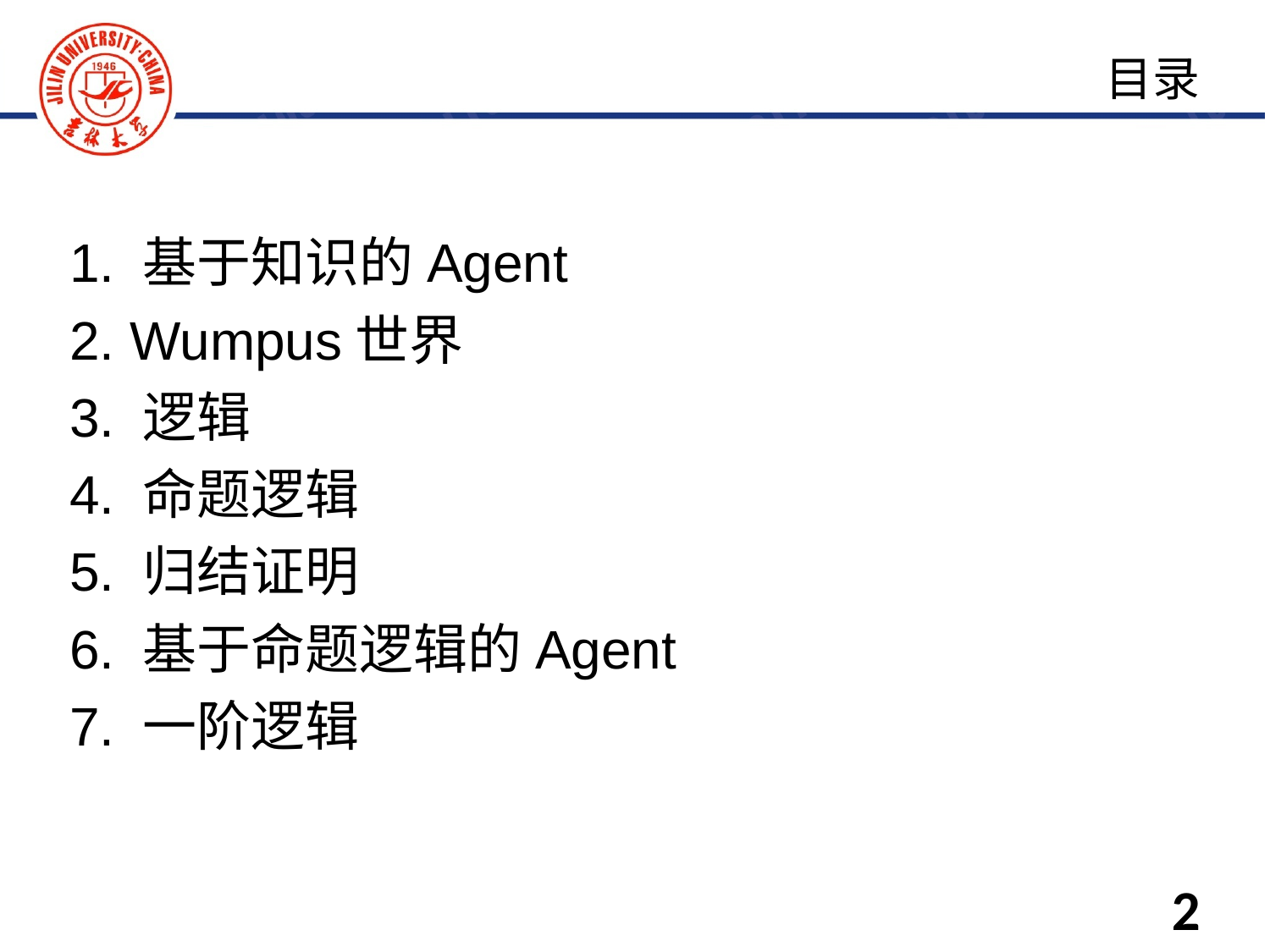

1. 基于知识的Agent
2. Wumpus世界
3. 逻辑
4. 命题逻辑
5. 归结证明
6. 基于命题逻辑的Agent
7. 一阶逻辑
目录
2